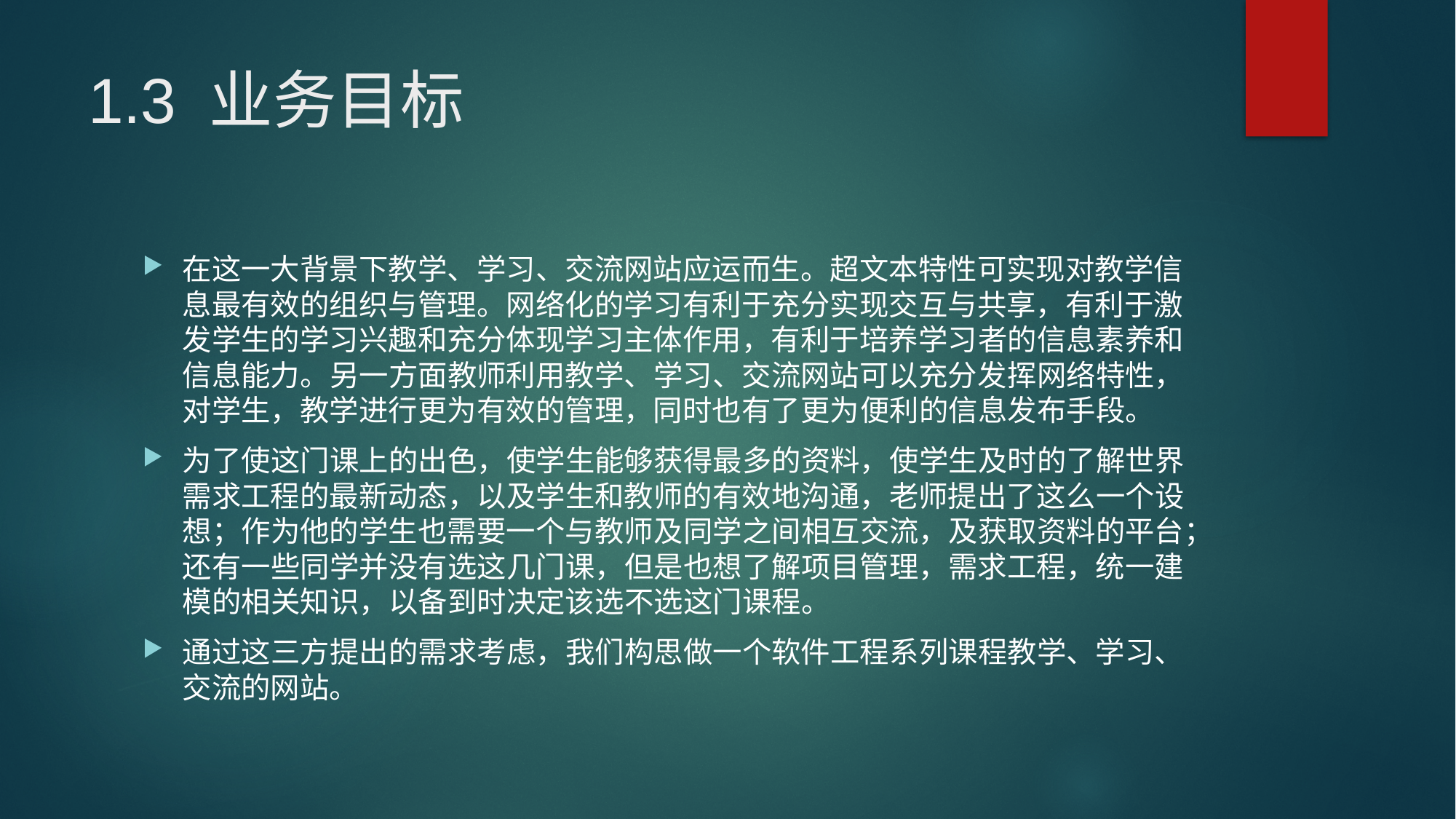

# 1.3 业务目标
在这一大背景下教学、学习、交流网站应运而生。超文本特性可实现对教学信息最有效的组织与管理。网络化的学习有利于充分实现交互与共享，有利于激发学生的学习兴趣和充分体现学习主体作用，有利于培养学习者的信息素养和信息能力。另一方面教师利用教学、学习、交流网站可以充分发挥网络特性，对学生，教学进行更为有效的管理，同时也有了更为便利的信息发布手段。
为了使这门课上的出色，使学生能够获得最多的资料，使学生及时的了解世界需求工程的最新动态，以及学生和教师的有效地沟通，老师提出了这么一个设想；作为他的学生也需要一个与教师及同学之间相互交流，及获取资料的平台；还有一些同学并没有选这几门课，但是也想了解项目管理，需求工程，统一建模的相关知识，以备到时决定该选不选这门课程。
通过这三方提出的需求考虑，我们构思做一个软件工程系列课程教学、学习、交流的网站。